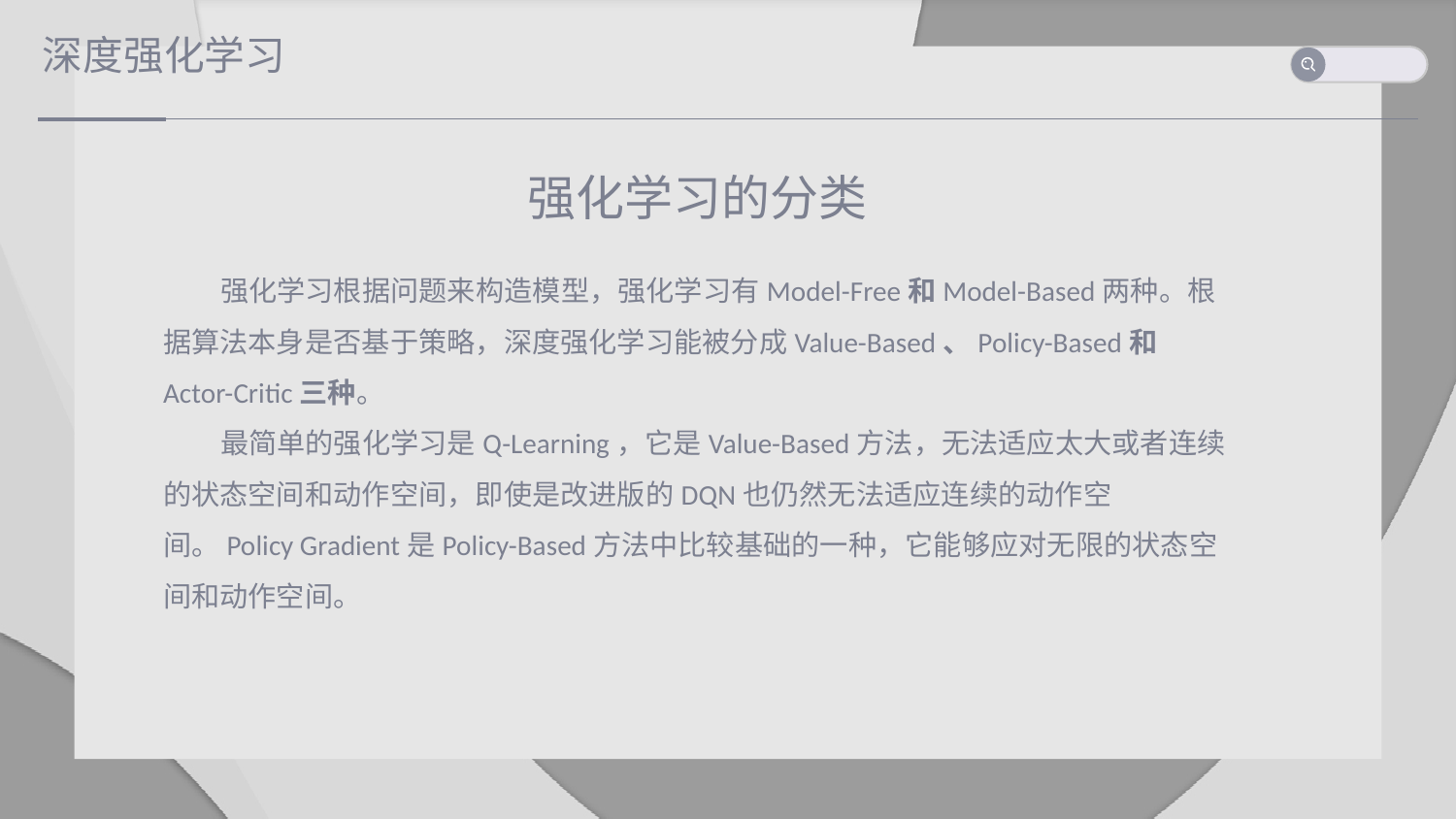

深度强化学习
强化学习的分类
强化学习根据问题来构造模型，强化学习有Model-Free和Model-Based两种。根据算法本身是否基于策略，深度强化学习能被分成Value-Based、Policy-Based和Actor-Critic三种。
最简单的强化学习是Q-Learning，它是Value-Based方法，无法适应太大或者连续的状态空间和动作空间，即使是改进版的DQN也仍然无法适应连续的动作空间。Policy Gradient是Policy-Based方法中比较基础的一种，它能够应对无限的状态空间和动作空间。